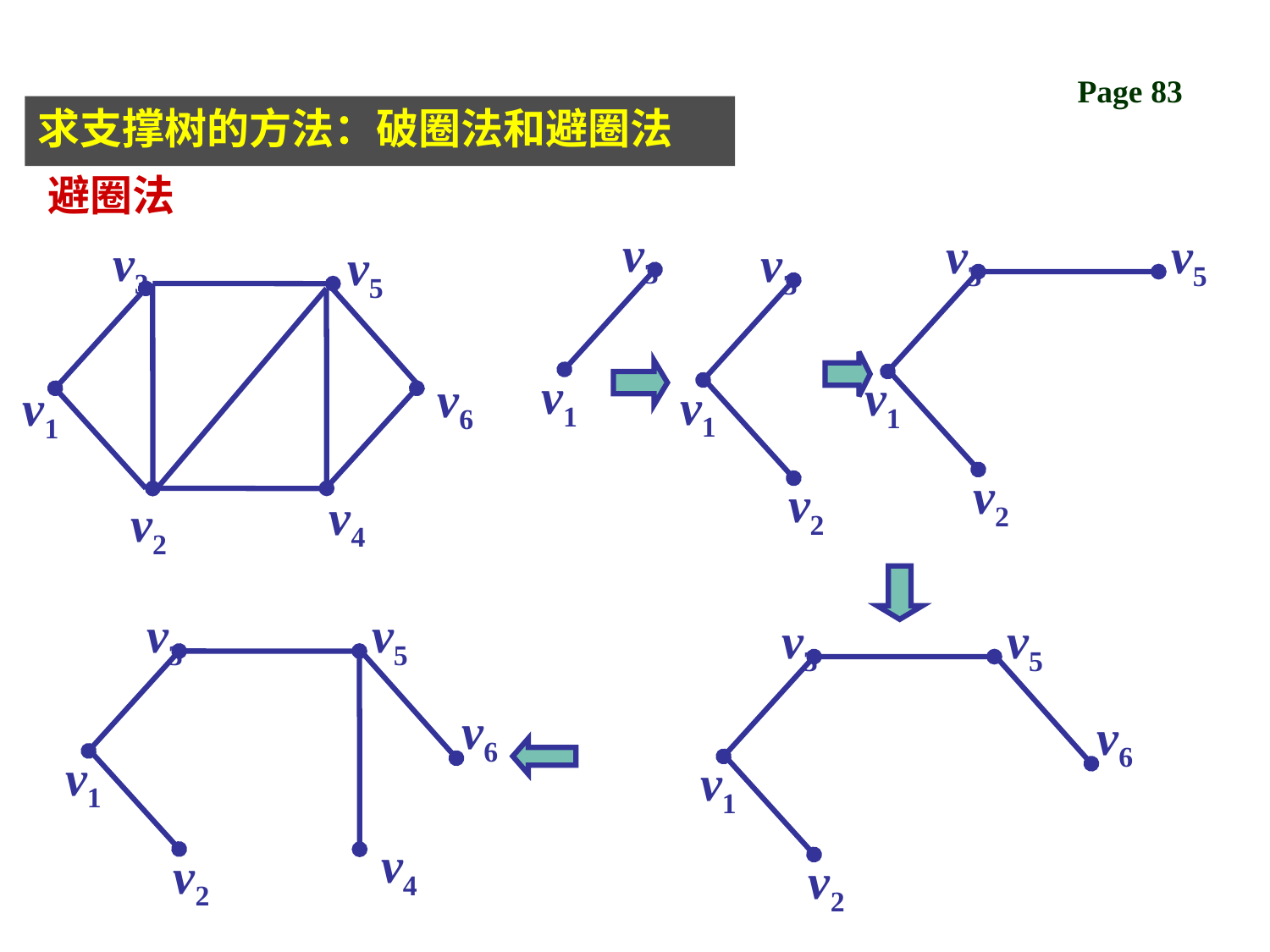

求支撑树的方法：破圈法和避圈法
避圈法
v3

v1
v3

v1

v2
v5

v3
v5

v6
v1
v4
v2
v3

v1

v2

v3

v1

v2
v5

v6
v3

v1

v2
v5

v6

v4